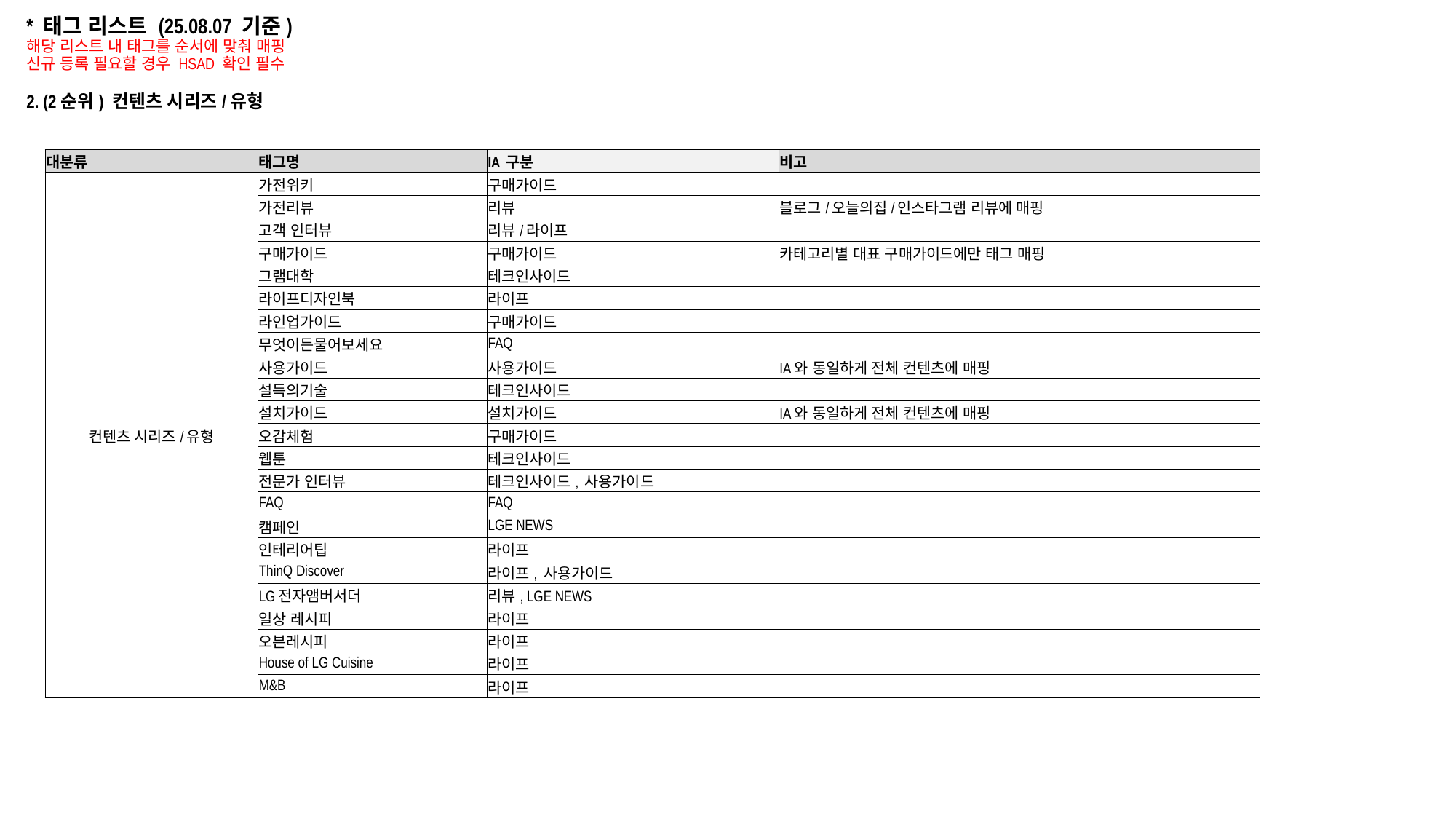

* 태그 리스트 (25.08.07 기준)
해당 리스트 내 태그를 순서에 맞춰 매핑
신규 등록 필요할 경우 HSAD 확인 필수

2. (2순위) 컨텐츠 시리즈/유형
| 대분류 | 태그명 | IA 구분 | 비고 |
| --- | --- | --- | --- |
| 컨텐츠 시리즈/유형 | 가전위키 | 구매가이드 |  |
|  | 가전리뷰 | 리뷰 | 블로그/오늘의집/인스타그램 리뷰에 매핑 |
|  | 고객 인터뷰 | 리뷰/라이프 |  |
|  | 구매가이드 | 구매가이드 | 카테고리별 대표 구매가이드에만 태그 매핑 |
|  | 그램대학 | 테크인사이드 |  |
|  | 라이프디자인북 | 라이프 |  |
|  | 라인업가이드 | 구매가이드 |  |
|  | 무엇이든물어보세요 | FAQ |  |
|  | 사용가이드 | 사용가이드 | IA와 동일하게 전체 컨텐츠에 매핑 |
|  | 설득의기술 | 테크인사이드 |  |
|  | 설치가이드 | 설치가이드 | IA와 동일하게 전체 컨텐츠에 매핑 |
|  | 오감체험 | 구매가이드 |  |
|  | 웹툰 | 테크인사이드 |  |
|  | 전문가 인터뷰 | 테크인사이드, 사용가이드 |  |
|  | FAQ | FAQ |  |
|  | 캠페인 | LGE NEWS |  |
|  | 인테리어팁 | 라이프 |  |
|  | ThinQ Discover | 라이프, 사용가이드 |  |
|  | LG전자앰버서더 | 리뷰, LGE NEWS |  |
|  | 일상 레시피 | 라이프 |  |
|  | 오븐레시피 | 라이프 |  |
|  | House of LG Cuisine | 라이프 |  |
|  | M&B | 라이프 |  |